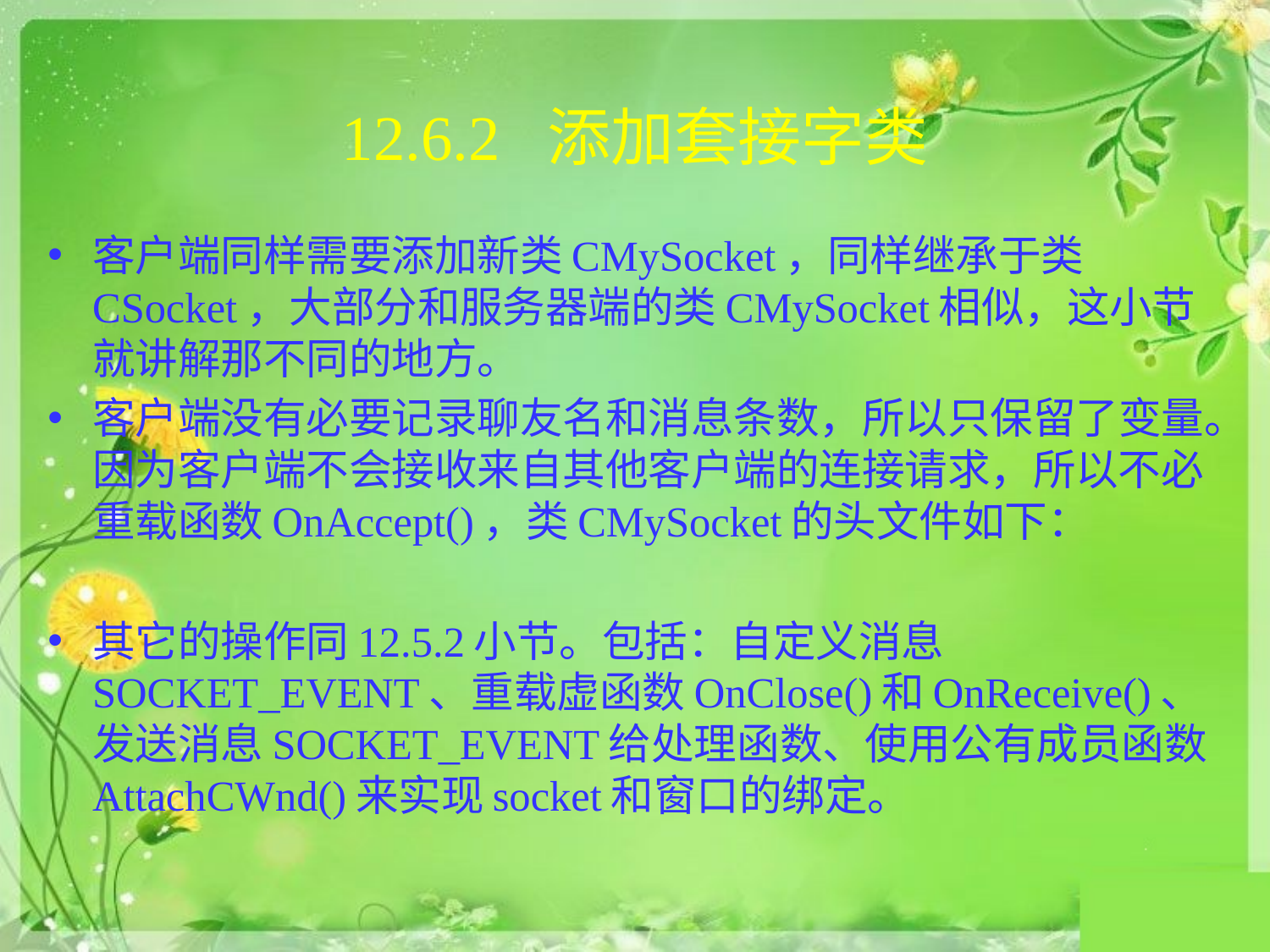

# 12.6.2  添加套接字类
客户端同样需要添加新类CMySocket，同样继承于类CSocket，大部分和服务器端的类CMySocket相似，这小节就讲解那不同的地方。
客户端没有必要记录聊友名和消息条数，所以只保留了变量。因为客户端不会接收来自其他客户端的连接请求，所以不必重载函数OnAccept()，类CMySocket的头文件如下：

其它的操作同12.5.2小节。包括：自定义消息SOCKET_EVENT、重载虚函数OnClose()和OnReceive()、发送消息SOCKET_EVENT给处理函数、使用公有成员函数AttachCWnd()来实现socket和窗口的绑定。